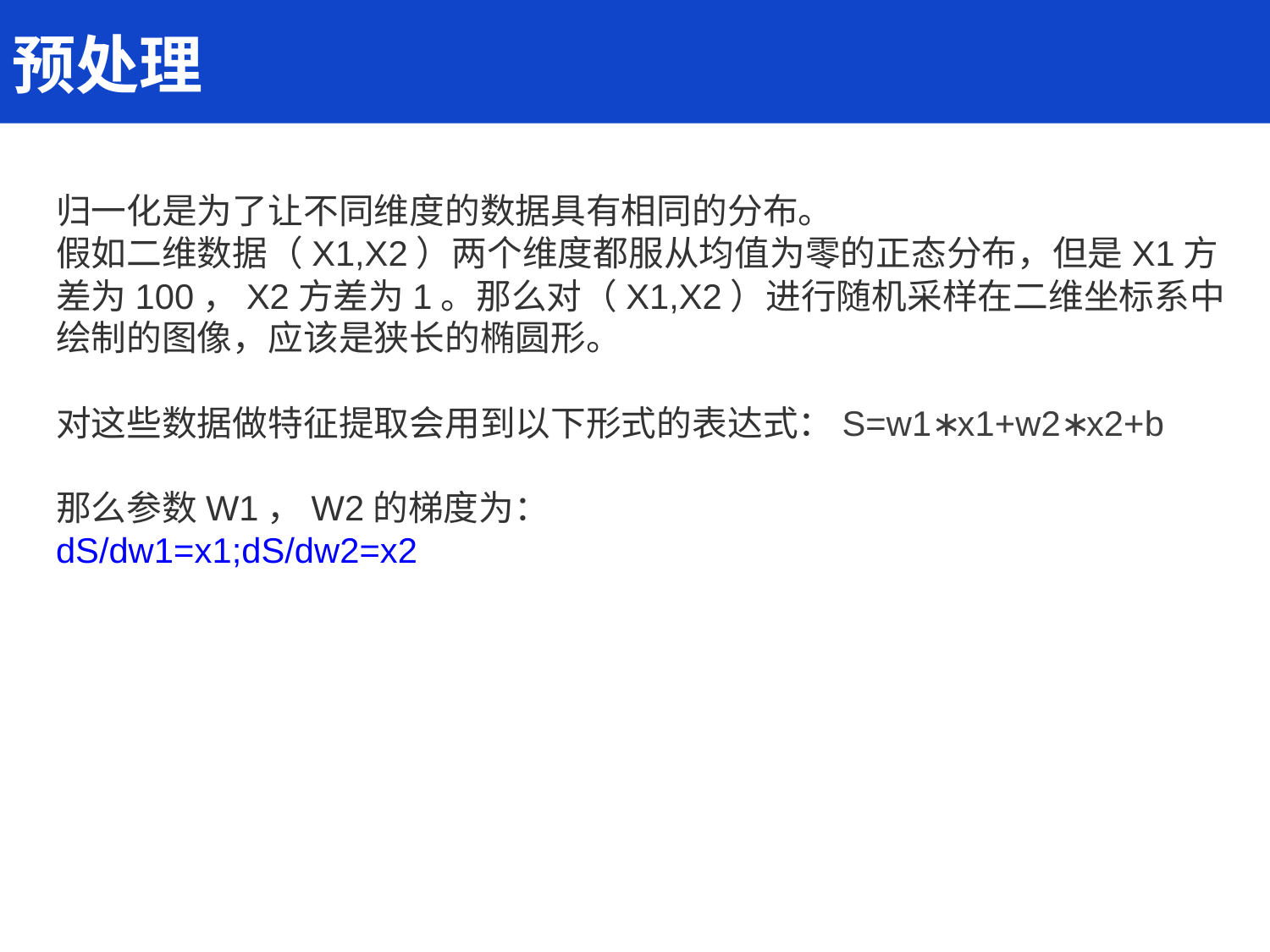

预处理
归一化是为了让不同维度的数据具有相同的分布。
假如二维数据（X1,X2）两个维度都服从均值为零的正态分布，但是X1方差为100，X2方差为1。那么对（X1,X2）进行随机采样在二维坐标系中绘制的图像，应该是狭长的椭圆形。
对这些数据做特征提取会用到以下形式的表达式：S=w1∗x1+w2∗x2+b

那么参数W1，W2的梯度为：
dS/dw1=x1;dS/dw2=x2